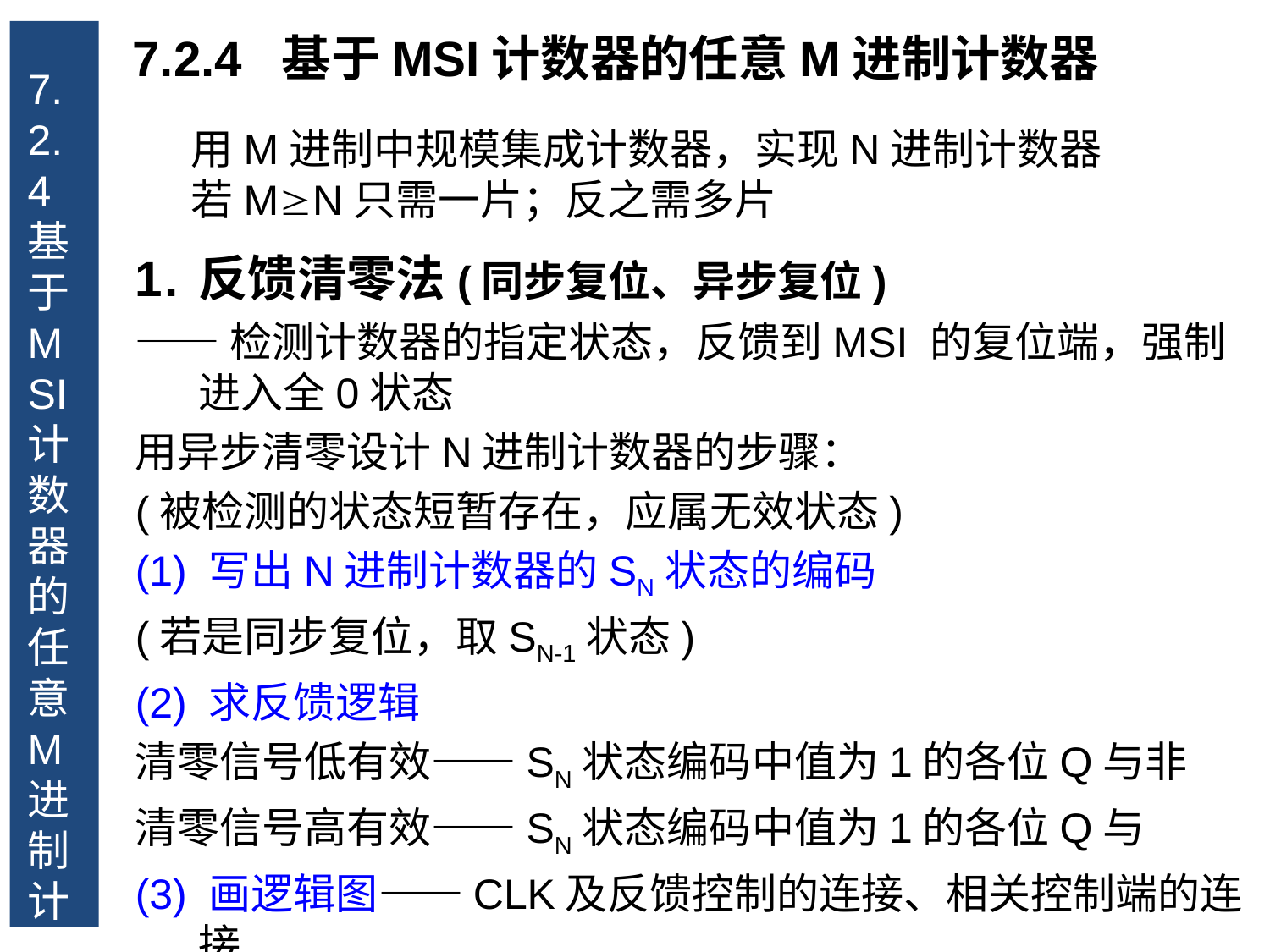

7.2.4  基于MSI计数器的任意M进制计数器
7.2.4  基于MSI计数器的任意M进制计数器
用M进制中规模集成计数器，实现N进制计数器
若M≥N只需一片；反之需多片

反馈清零法(同步复位、异步复位)
——检测计数器的指定状态，反馈到MSI 的复位端，强制进入全0状态
用异步清零设计N进制计数器的步骤：
(被检测的状态短暂存在，应属无效状态)
(1) 写出N进制计数器的SN状态的编码
(若是同步复位，取SN-1状态)
(2) 求反馈逻辑
清零信号低有效——SN状态编码中值为1的各位Q与非
清零信号高有效——SN状态编码中值为1的各位Q与
(3) 画逻辑图——CLK及反馈控制的连接、相关控制端的连接